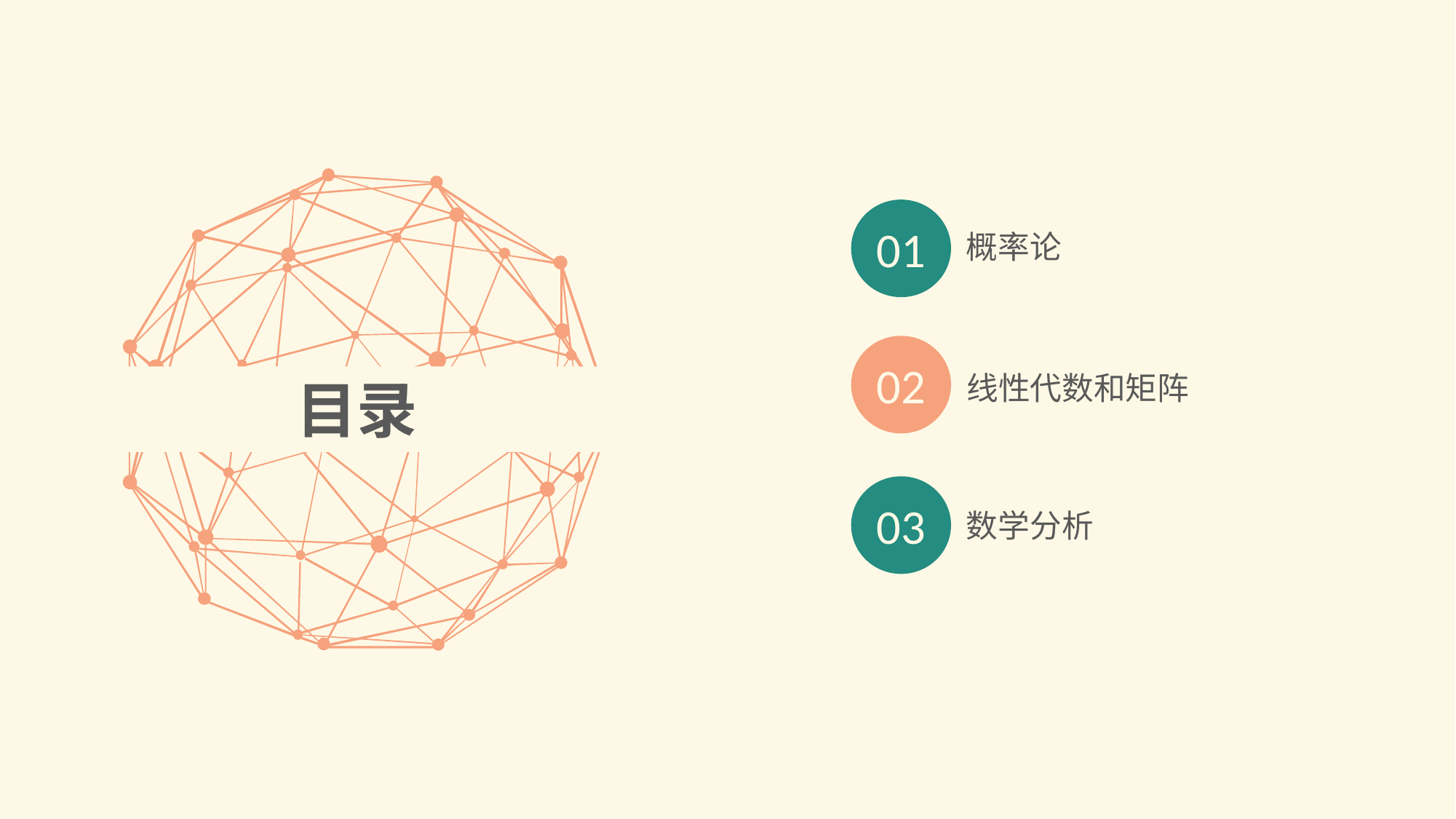

01
概率论
02
线性代数和矩阵

目录
03
数学分析